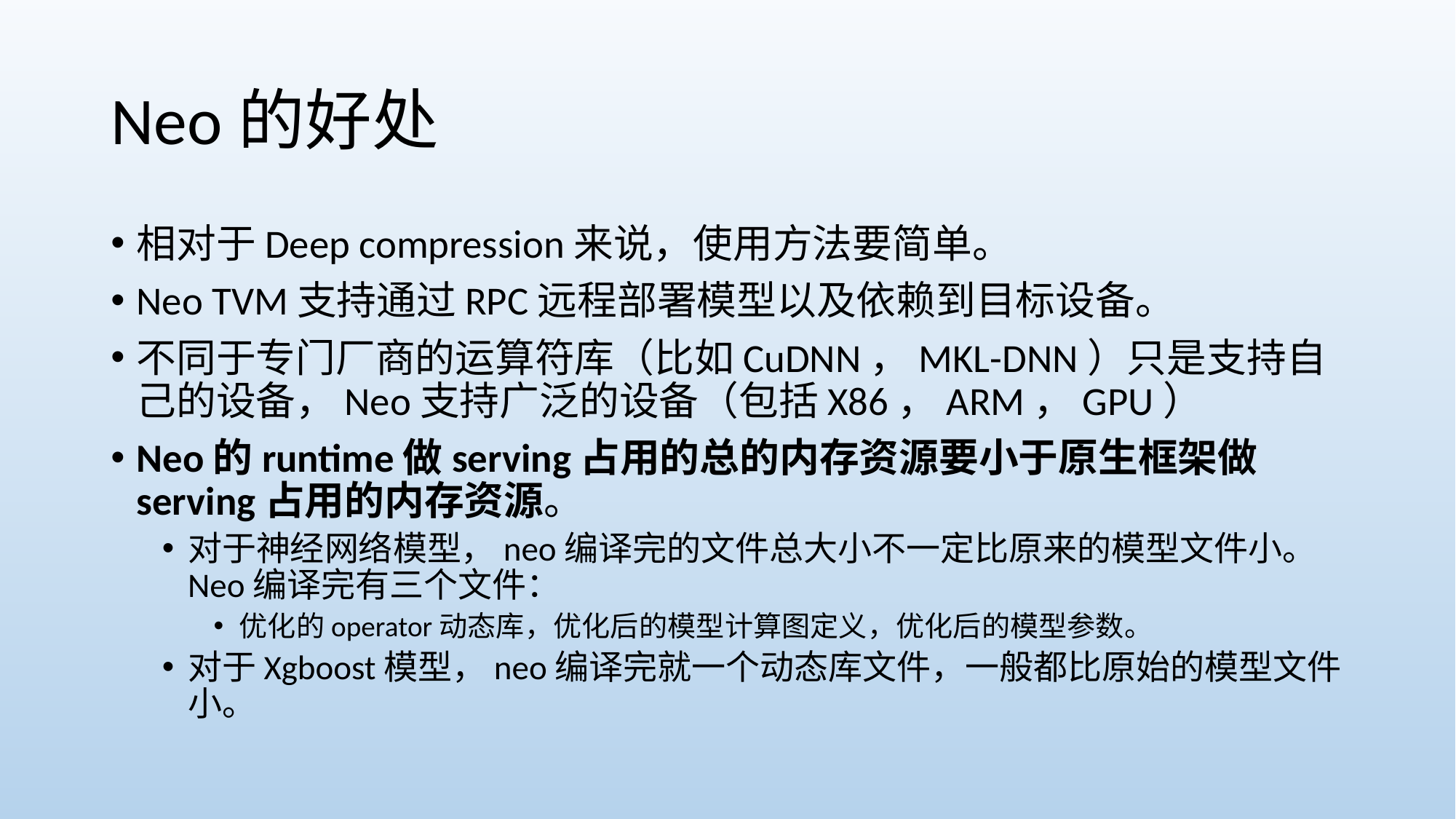

# Neo的好处
相对于Deep compression来说，使用方法要简单。
Neo TVM支持通过RPC远程部署模型以及依赖到目标设备。
不同于专门厂商的运算符库（比如CuDNN，MKL-DNN）只是支持自己的设备，Neo支持广泛的设备（包括X86，ARM，GPU）
Neo的runtime做serving占用的总的内存资源要小于原生框架做serving占用的内存资源。
对于神经网络模型，neo编译完的文件总大小不一定比原来的模型文件小。Neo编译完有三个文件：
优化的operator动态库，优化后的模型计算图定义，优化后的模型参数。
对于Xgboost模型，neo编译完就一个动态库文件，一般都比原始的模型文件小。